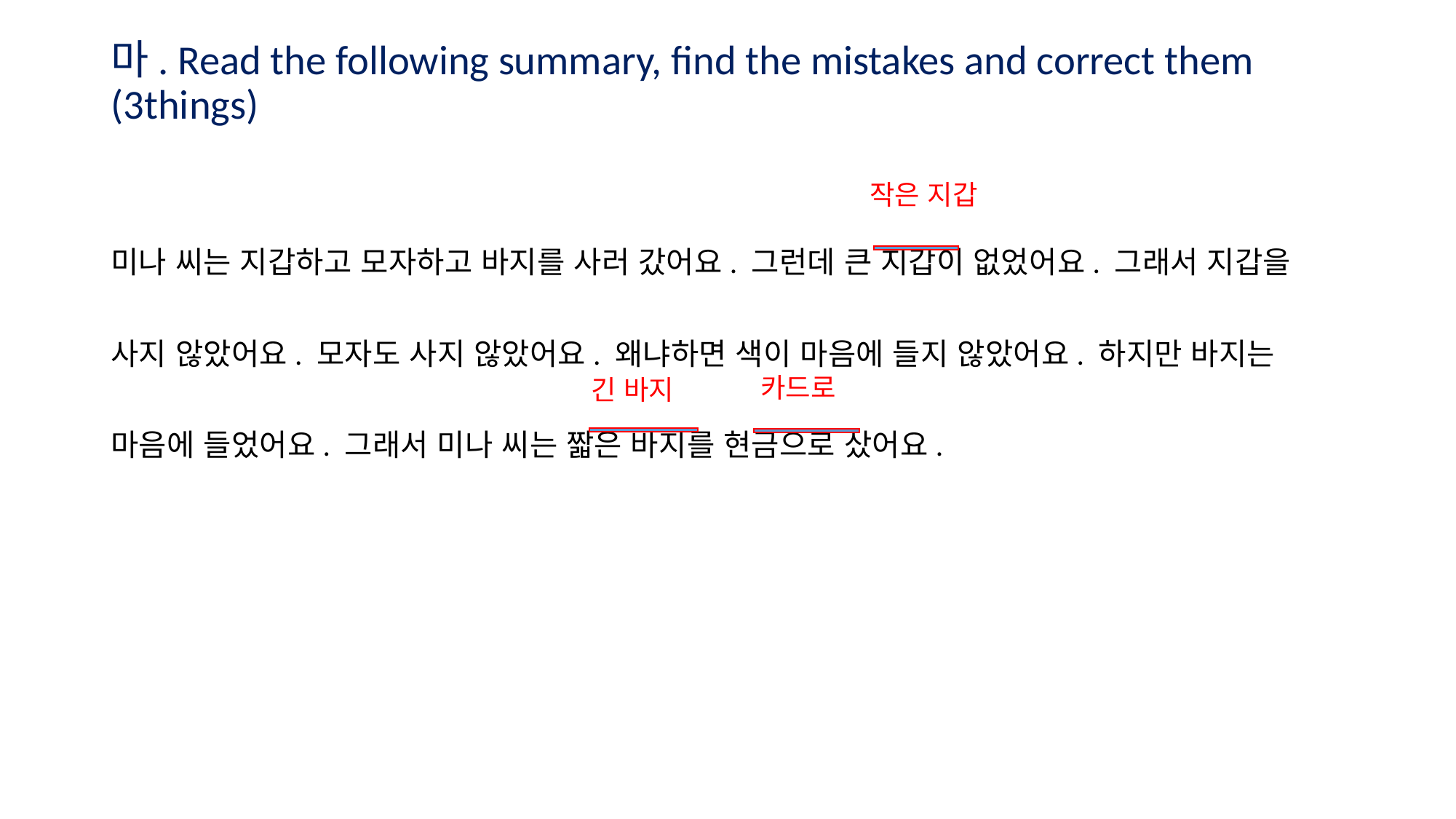

# 마. Read the following summary, find the mistakes and correct them (3things)
작은 지갑

미나 씨는 지갑하고 모자하고 바지를 사러 갔어요. 그런데 큰 지갑이 없었어요. 그래서 지갑을 사지 않았어요. 모자도 사지 않았어요. 왜냐하면 색이 마음에 들지 않았어요. 하지만 바지는 마음에 들었어요. 그래서 미나 씨는 짧은 바지를 현금으로 샀어요.
카드로

긴 바지